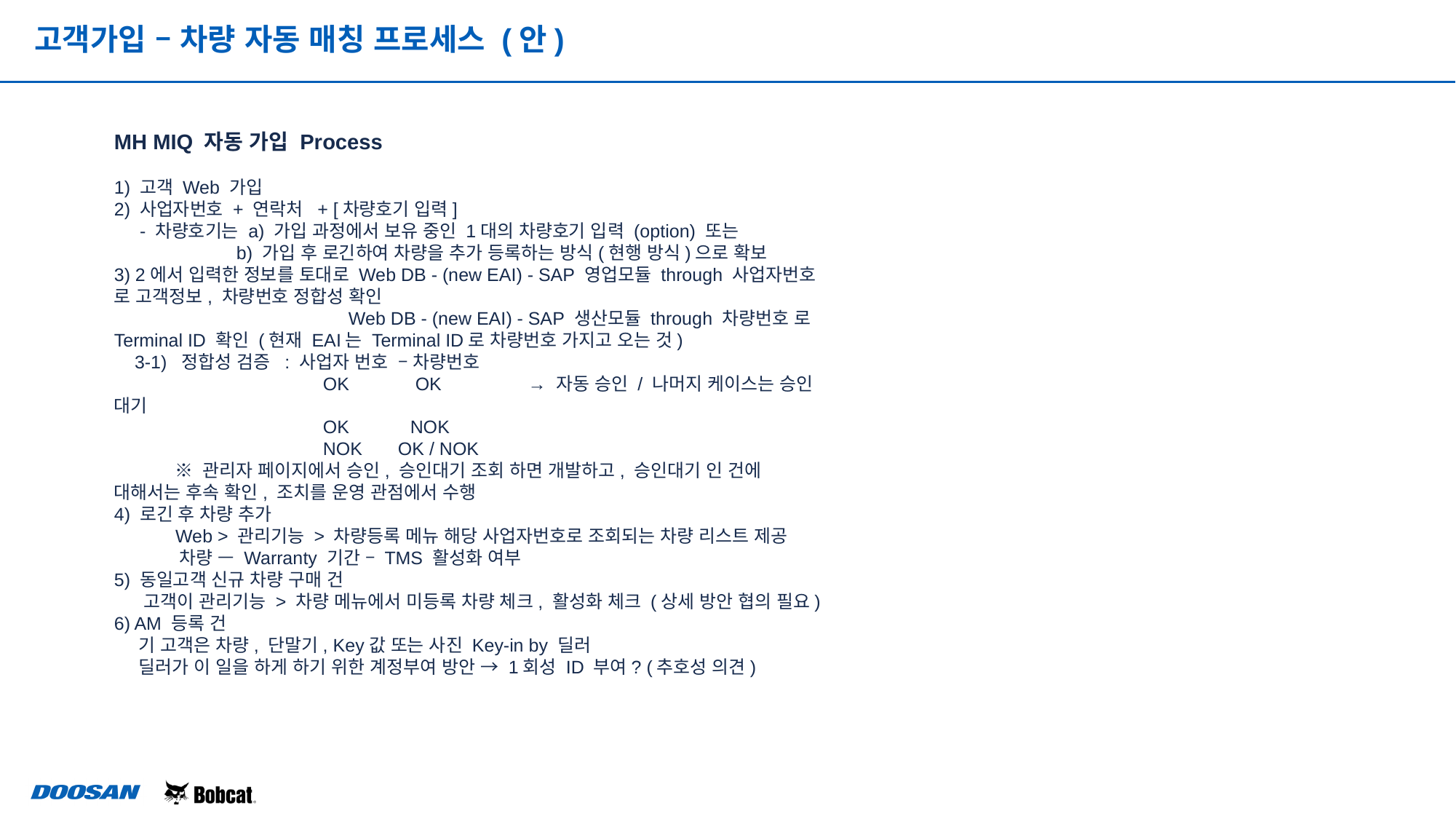

고객가입 – 차량 자동 매칭 프로세스 (안)
MH MIQ 자동 가입 Process

1) 고객 Web 가입
2) 사업자번호 + 연락처  + [차량호기 입력]
     - 차량호기는 a) 가입 과정에서 보유 중인 1대의 차량호기 입력 (option) 또는
                        b) 가입 후 로긴하여 차량을 추가 등록하는 방식(현행 방식)으로 확보
3) 2에서 입력한 정보를 토대로 Web DB - (new EAI) - SAP 영업모듈 through 사업자번호 로 고객정보, 차량번호 정합성 확인
                                              Web DB - (new EAI) - SAP 생산모듈 through 차량번호 로 Terminal ID 확인 (현재 EAI는 Terminal ID로 차량번호 가지고 오는 것)
    3-1)  정합성 검증  : 사업자 번호  – 차량번호
                                         OK             OK                 → 자동 승인 / 나머지 케이스는 승인 대기
                                         OK            NOK
                                         NOK       OK / NOK
            ※ 관리자 페이지에서 승인, 승인대기 조회 하면 개발하고, 승인대기 인 건에 대해서는 후속 확인, 조치를 운영 관점에서 수행
4) 로긴 후 차량 추가
            Web > 관리기능 > 차량등록 메뉴 해당 사업자번호로 조회되는 차량 리스트 제공
            차량 — Warranty 기간 – TMS 활성화 여부
5) 동일고객 신규 차량 구매 건
     고객이 관리기능 > 차량 메뉴에서 미등록 차량 체크, 활성화 체크 (상세 방안 협의 필요)
6) AM 등록 건
    기 고객은 차량, 단말기, Key값 또는 사진 Key-in by 딜러
    딜러가 이 일을 하게 하기 위한 계정부여 방안 → 1회성 ID 부여? (추호성 의견)